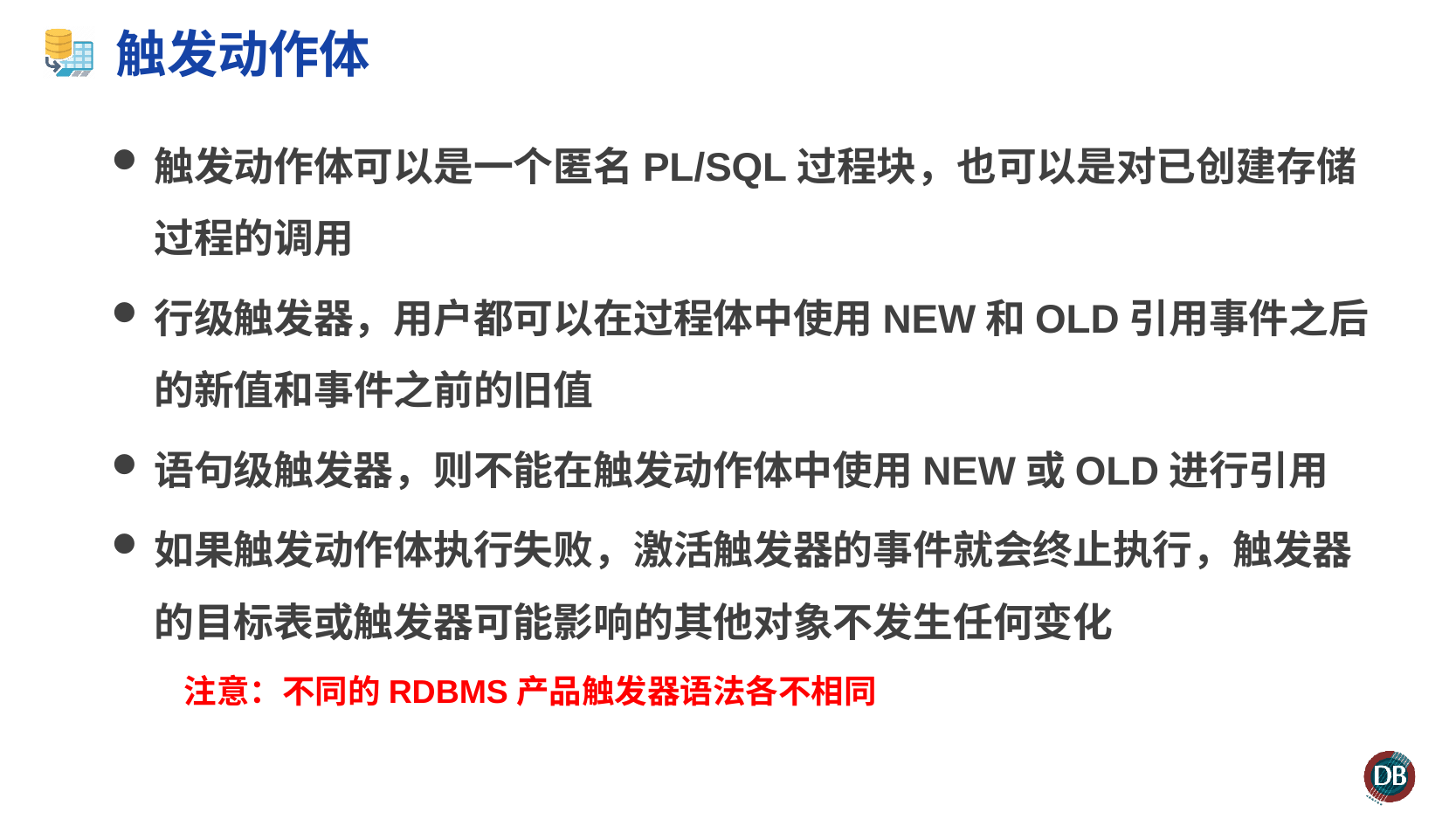

# 触发动作体
触发动作体可以是一个匿名PL/SQL过程块，也可以是对已创建存储过程的调用
行级触发器，用户都可以在过程体中使用NEW和OLD引用事件之后的新值和事件之前的旧值
语句级触发器，则不能在触发动作体中使用NEW或OLD进行引用
如果触发动作体执行失败，激活触发器的事件就会终止执行，触发器的目标表或触发器可能影响的其他对象不发生任何变化
注意：不同的RDBMS产品触发器语法各不相同